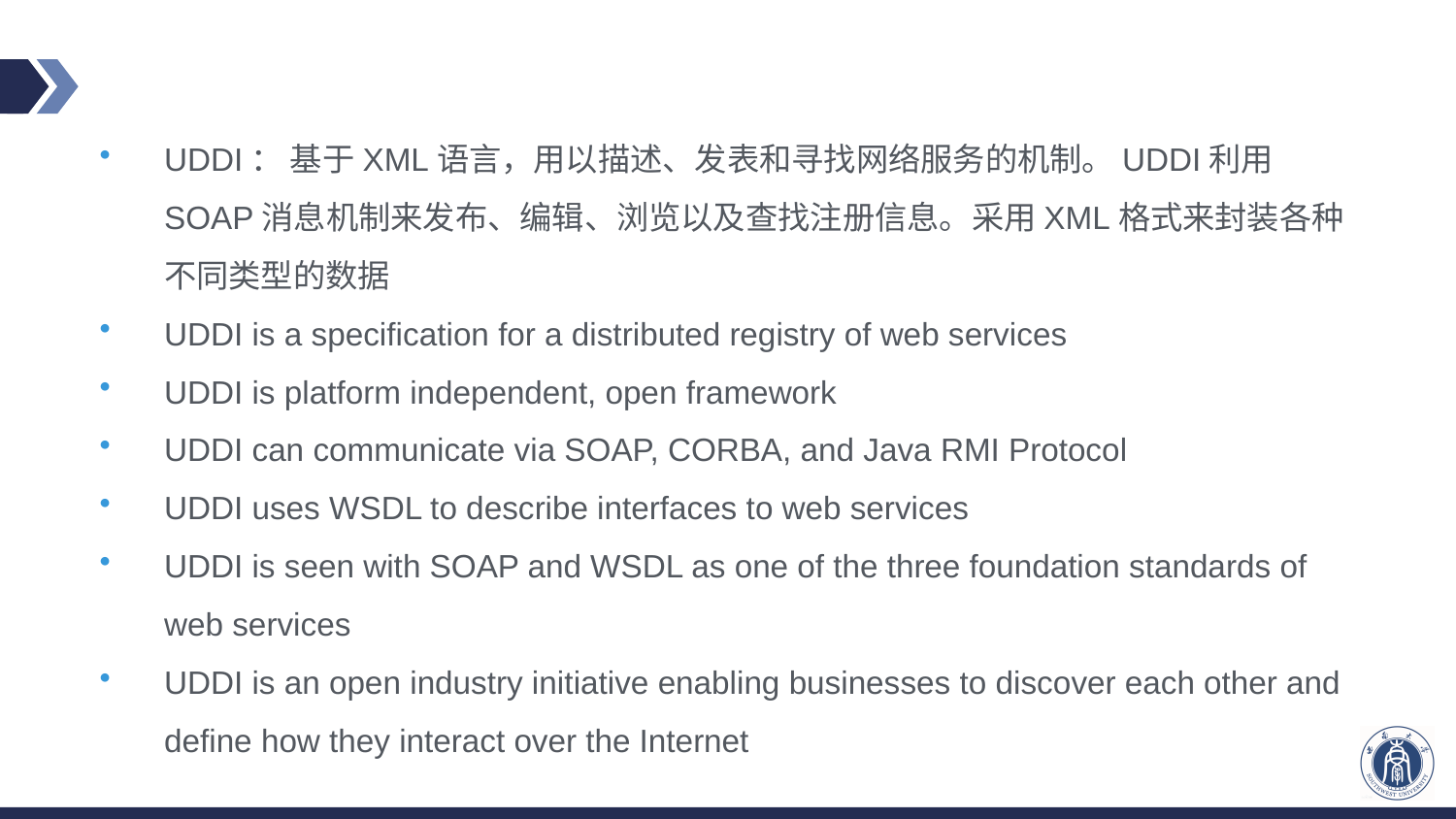

#
UDDI： 基于XML语言，用以描述、发表和寻找网络服务的机制。UDDI利用SOAP消息机制来发布、编辑、浏览以及查找注册信息。采用XML格式来封装各种不同类型的数据
UDDI is a specification for a distributed registry of web services
UDDI is platform independent, open framework
UDDI can communicate via SOAP, CORBA, and Java RMI Protocol
UDDI uses WSDL to describe interfaces to web services
UDDI is seen with SOAP and WSDL as one of the three foundation standards of web services
UDDI is an open industry initiative enabling businesses to discover each other and define how they interact over the Internet